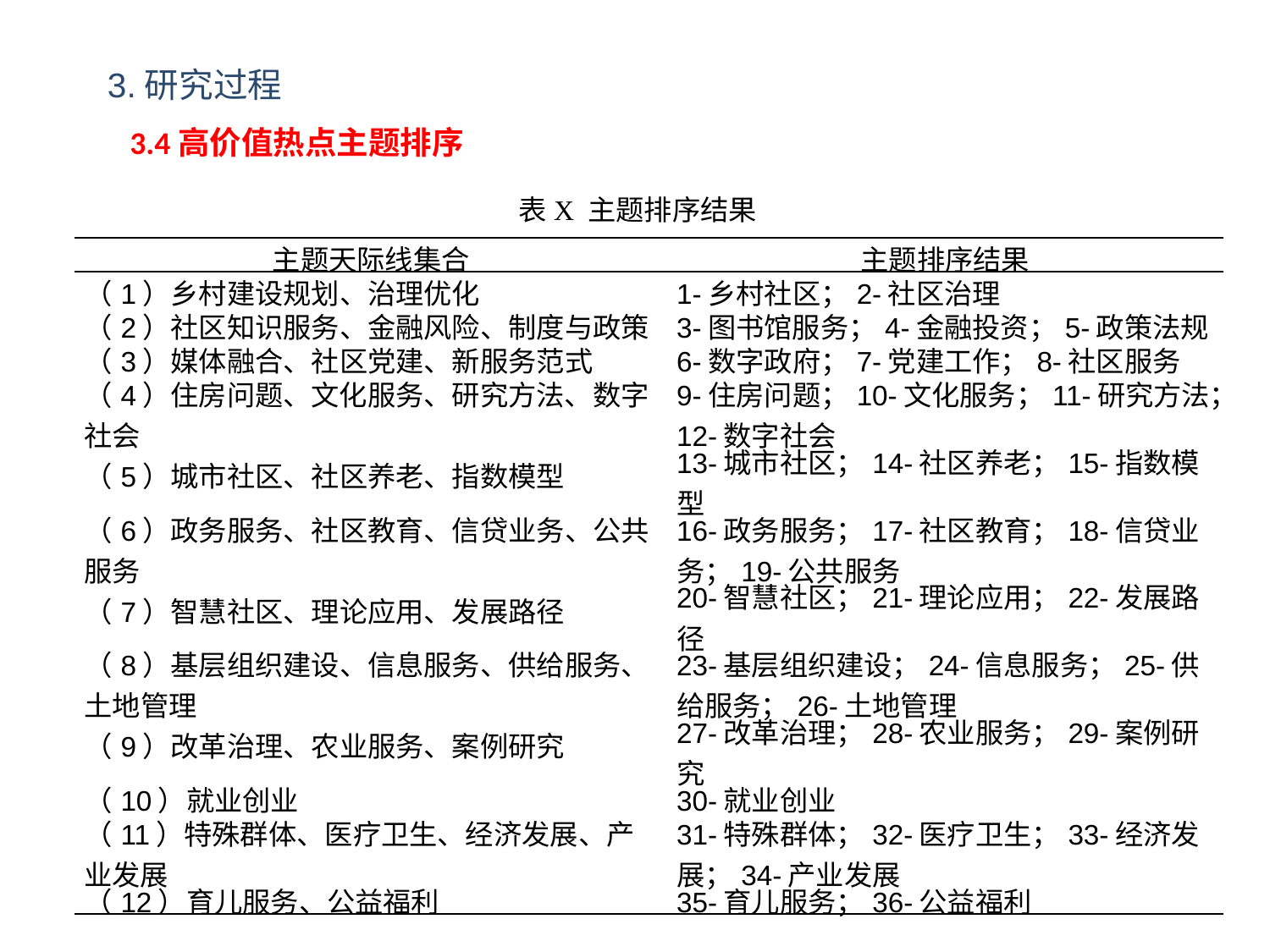

3.研究过程
3.4高价值热点主题排序
表X 主题排序结果
| 主题天际线集合 | 主题排序结果 |
| --- | --- |
| （1）乡村建设规划、治理优化 | 1-乡村社区；2-社区治理 |
| （2）社区知识服务、金融风险、制度与政策 | 3-图书馆服务；4-金融投资；5-政策法规 |
| （3）媒体融合、社区党建、新服务范式 | 6-数字政府；7-党建工作；8-社区服务 |
| （4）住房问题、文化服务、研究方法、数字社会 | 9-住房问题；10-文化服务；11-研究方法；12-数字社会 |
| （5）城市社区、社区养老、指数模型 | 13-城市社区；14-社区养老；15-指数模型 |
| （6）政务服务、社区教育、信贷业务、公共服务 | 16-政务服务；17-社区教育；18-信贷业务；19-公共服务 |
| （7）智慧社区、理论应用、发展路径 | 20-智慧社区；21-理论应用；22-发展路径 |
| （8）基层组织建设、信息服务、供给服务、土地管理 | 23-基层组织建设；24-信息服务；25-供给服务；26-土地管理 |
| （9）改革治理、农业服务、案例研究 | 27-改革治理；28-农业服务；29-案例研究 |
| （10）就业创业 | 30-就业创业 |
| （11）特殊群体、医疗卫生、经济发展、产业发展 | 31-特殊群体；32-医疗卫生；33-经济发展；34-产业发展 |
| （12）育儿服务、公益福利 | 35-育儿服务；36-公益福利 |

### Chart

| Category | 4 | 5 | 6 | 7 | 8 | 9 | 10 | 11 | 12 |
|---|---|---|---|---|---|---|---|---|---|

### Chart

| Category | 1 | 2 | 3 |
|---|---|---|---|